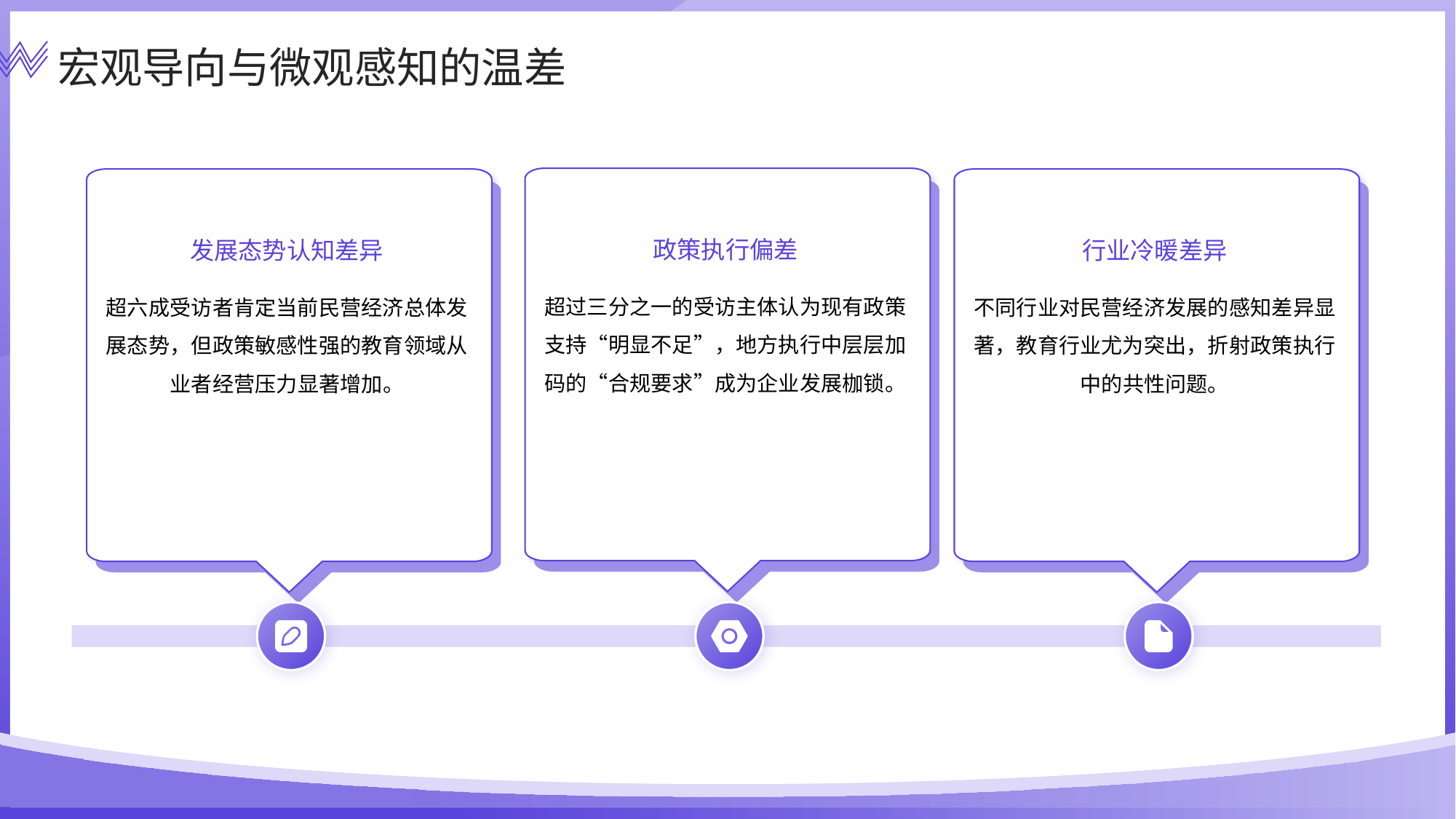

宏观导向与微观感知的温差

政策执行偏差
发展态势认知差异
行业冷暖差异

超过三分之一的受访主体认为现有政策支持“明显不足”，地方执行中层层加码的“合规要求”成为企业发展枷锁。
超六成受访者肯定当前民营经济总体发展态势，但政策敏感性强的教育领域从业者经营压力显著增加。
不同行业对民营经济发展的感知差异显著，教育行业尤为突出，折射政策执行中的共性问题。